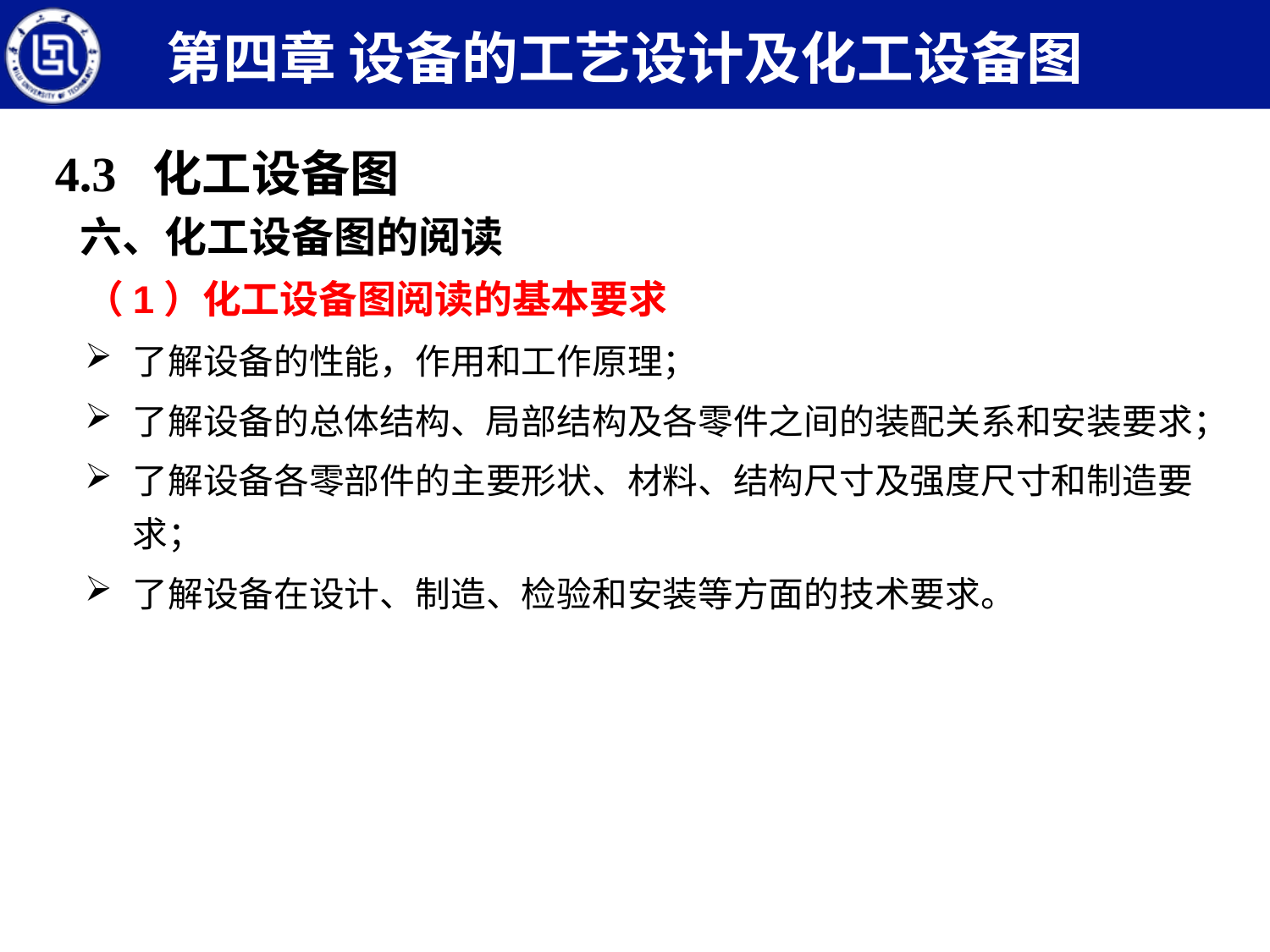

第四章 设备的工艺设计及化工设备图
4.3  化工设备图
六、化工设备图的阅读
（1）化工设备图阅读的基本要求
了解设备的性能，作用和工作原理；
了解设备的总体结构、局部结构及各零件之间的装配关系和安装要求；
了解设备各零部件的主要形状、材料、结构尺寸及强度尺寸和制造要求；
了解设备在设计、制造、检验和安装等方面的技术要求。